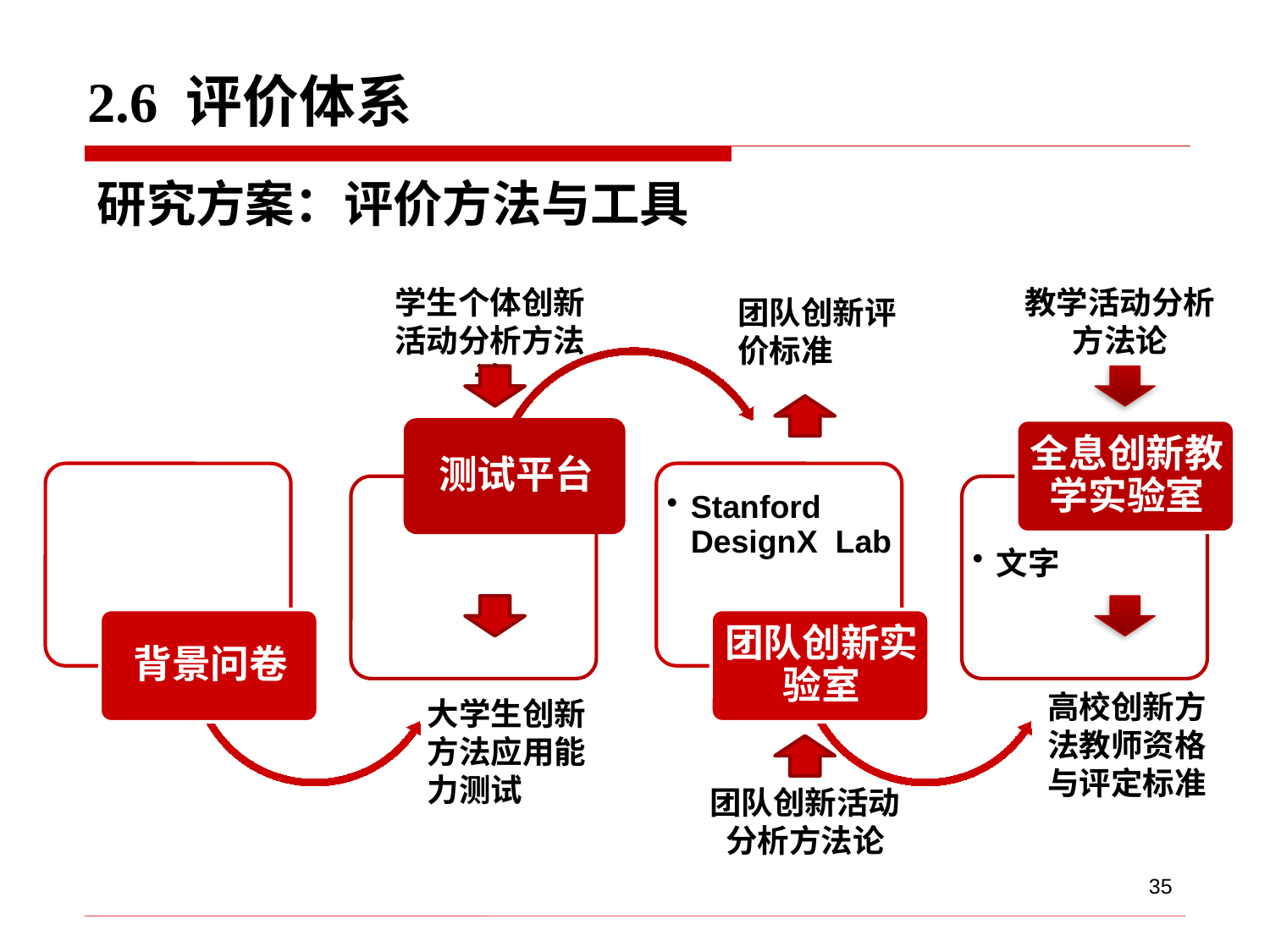

# 2.6 评价体系
研究方案：评价方法与工具

背景问卷

测试平台
Stanford DesignX  Lab

团队创新实验室
文字
全息创新教学实验室
学生个体创新活动分析方法论
教学活动分析方法论
团队创新评价标准

高校创新方法教师资格与评定标准

大学生创新方法应用能力测试

团队创新活动分析方法论
35